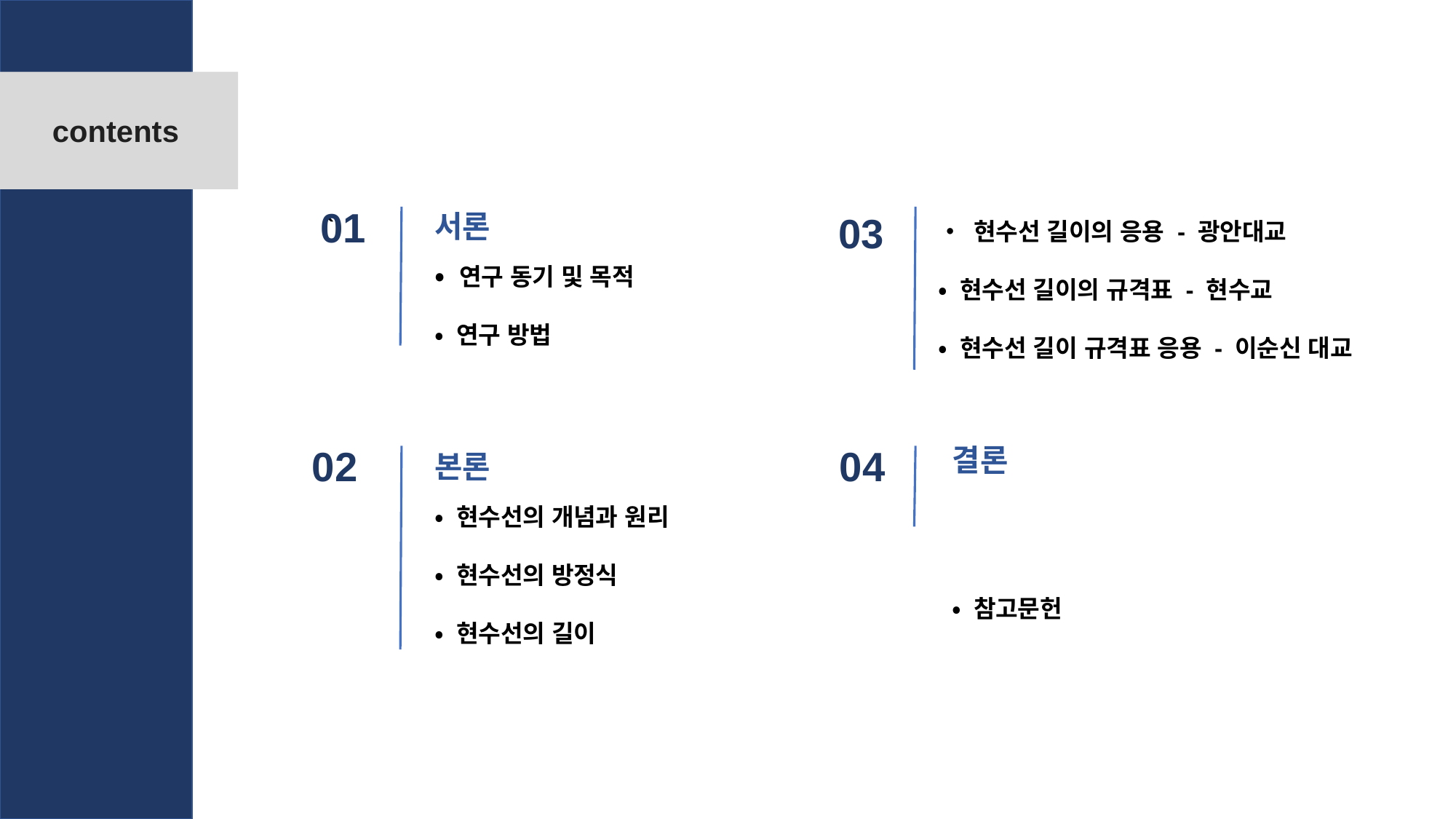

contents
01
`	서론

	• 연구 동기 및 목적

	• 연구 방법

	본론

	• 현수선의 개념과 원리

	• 현수선의 방정식

	• 현수선의 길이

03
• 현수선 길이의 응용 - 광안대교

• 현수선 길이의 규격표 - 현수교

• 현수선 길이 규격표 응용 - 이순신 대교

04
02
결론

• 참고문헌